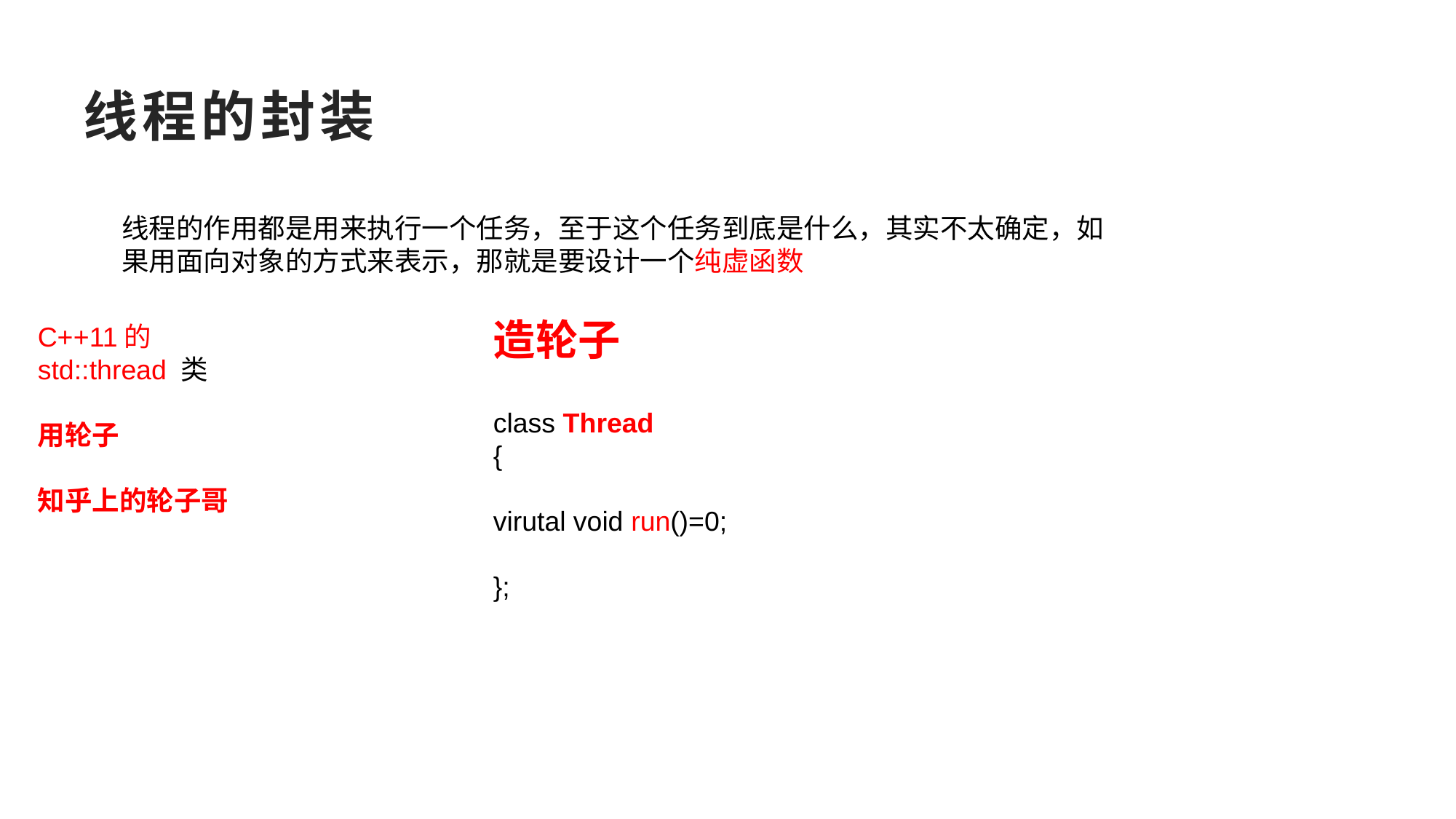

# 线程的封装
线程的作用都是用来执行一个任务，至于这个任务到底是什么，其实不太确定，如果用面向对象的方式来表示，那就是要设计一个纯虚函数
造轮子
C++11的
std::thread 类

用轮子

知乎上的轮子哥
class Thread
{

virutal void run()=0;

};